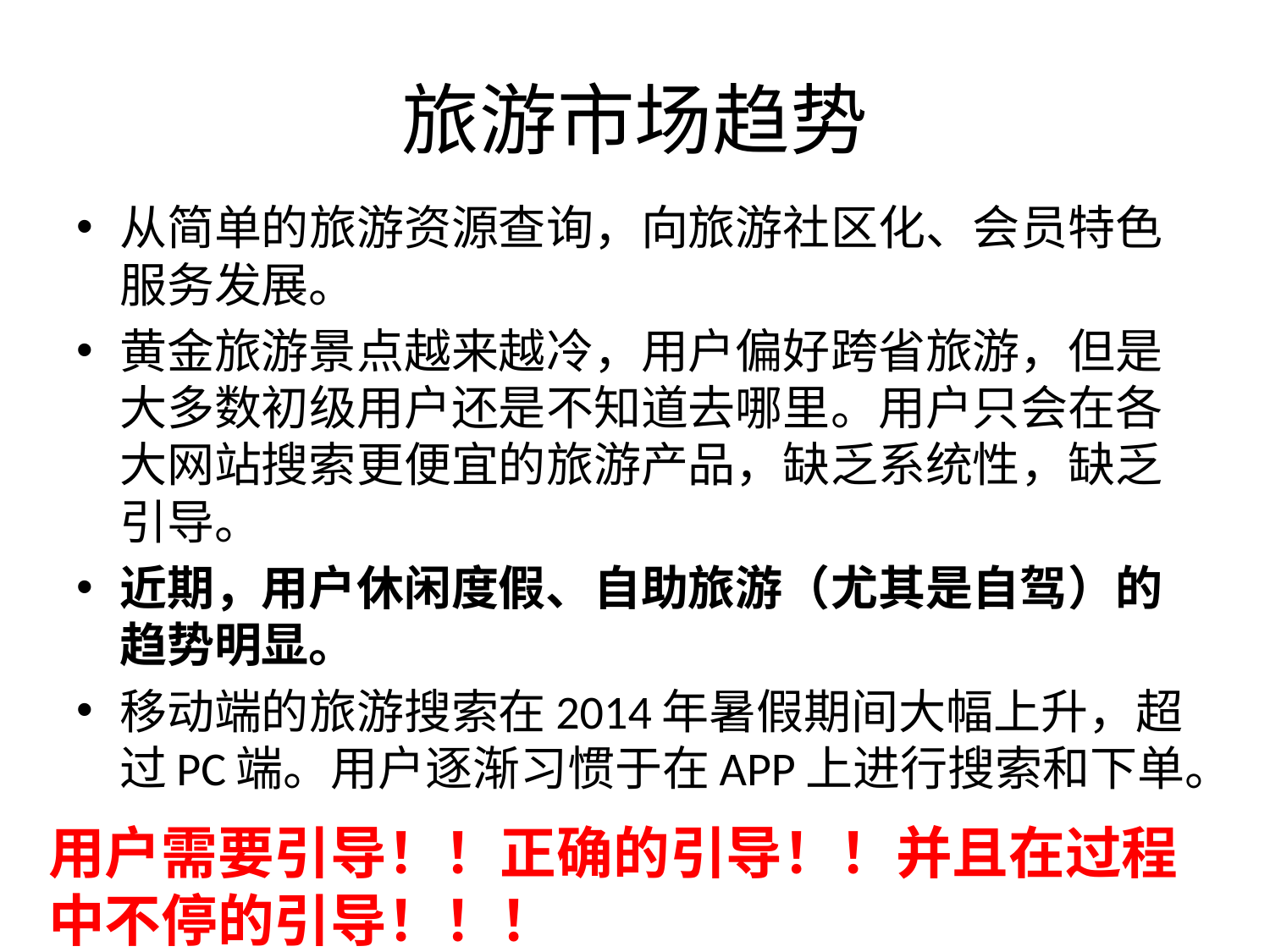

# 旅游市场趋势
从简单的旅游资源查询，向旅游社区化、会员特色服务发展。
黄金旅游景点越来越冷，用户偏好跨省旅游，但是大多数初级用户还是不知道去哪里。用户只会在各大网站搜索更便宜的旅游产品，缺乏系统性，缺乏引导。
近期，用户休闲度假、自助旅游（尤其是自驾）的趋势明显。
移动端的旅游搜索在2014年暑假期间大幅上升，超过PC端。用户逐渐习惯于在APP上进行搜索和下单。

用户需要引导！！正确的引导！！并且在过程中不停的引导！！！